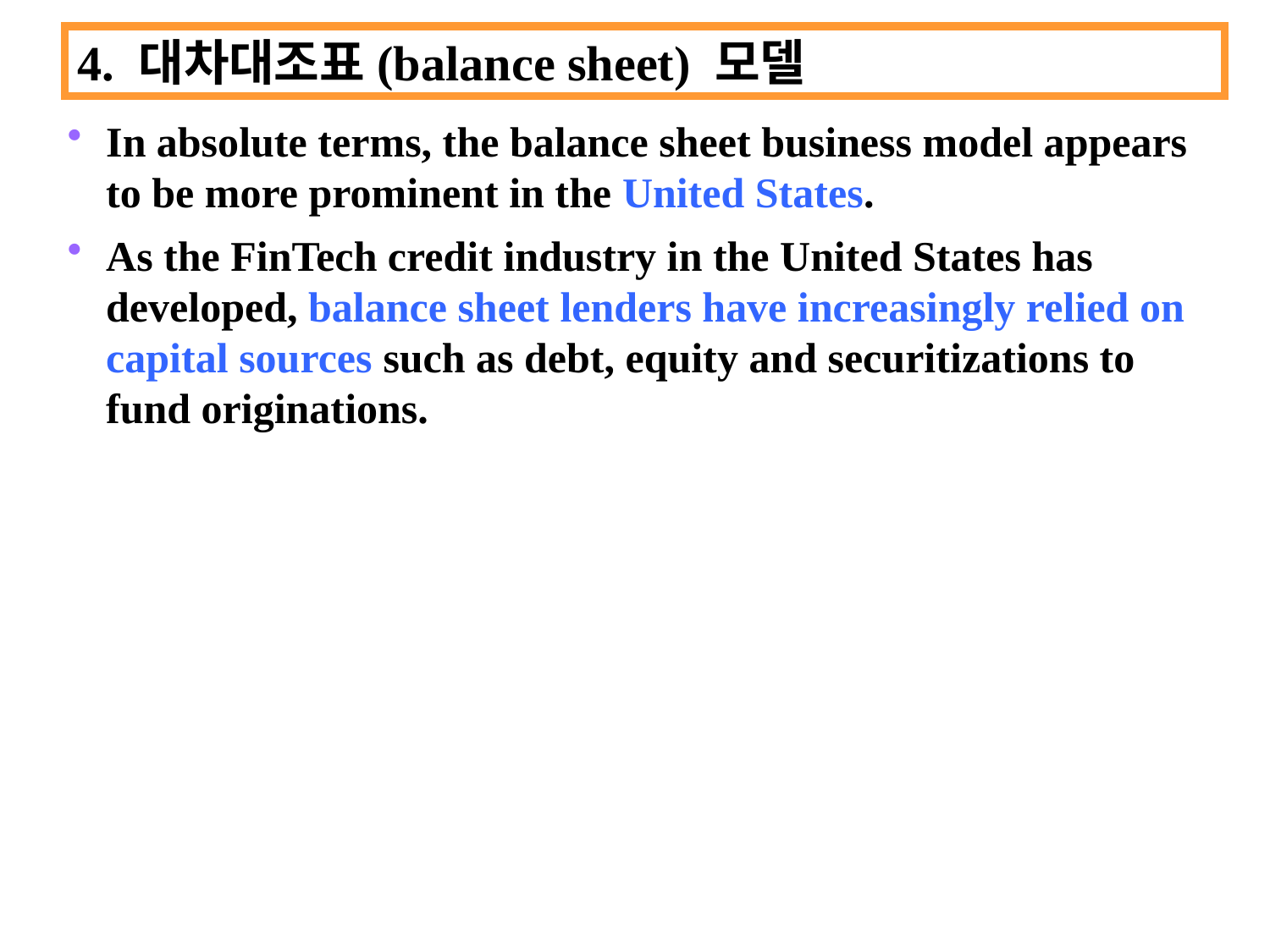

4. 대차대조표(balance sheet) 모델
In absolute terms, the balance sheet business model appears to be more prominent in the United States.
As the FinTech credit industry in the United States has developed, balance sheet lenders have increasingly relied on capital sources such as debt, equity and securitizations to fund originations.